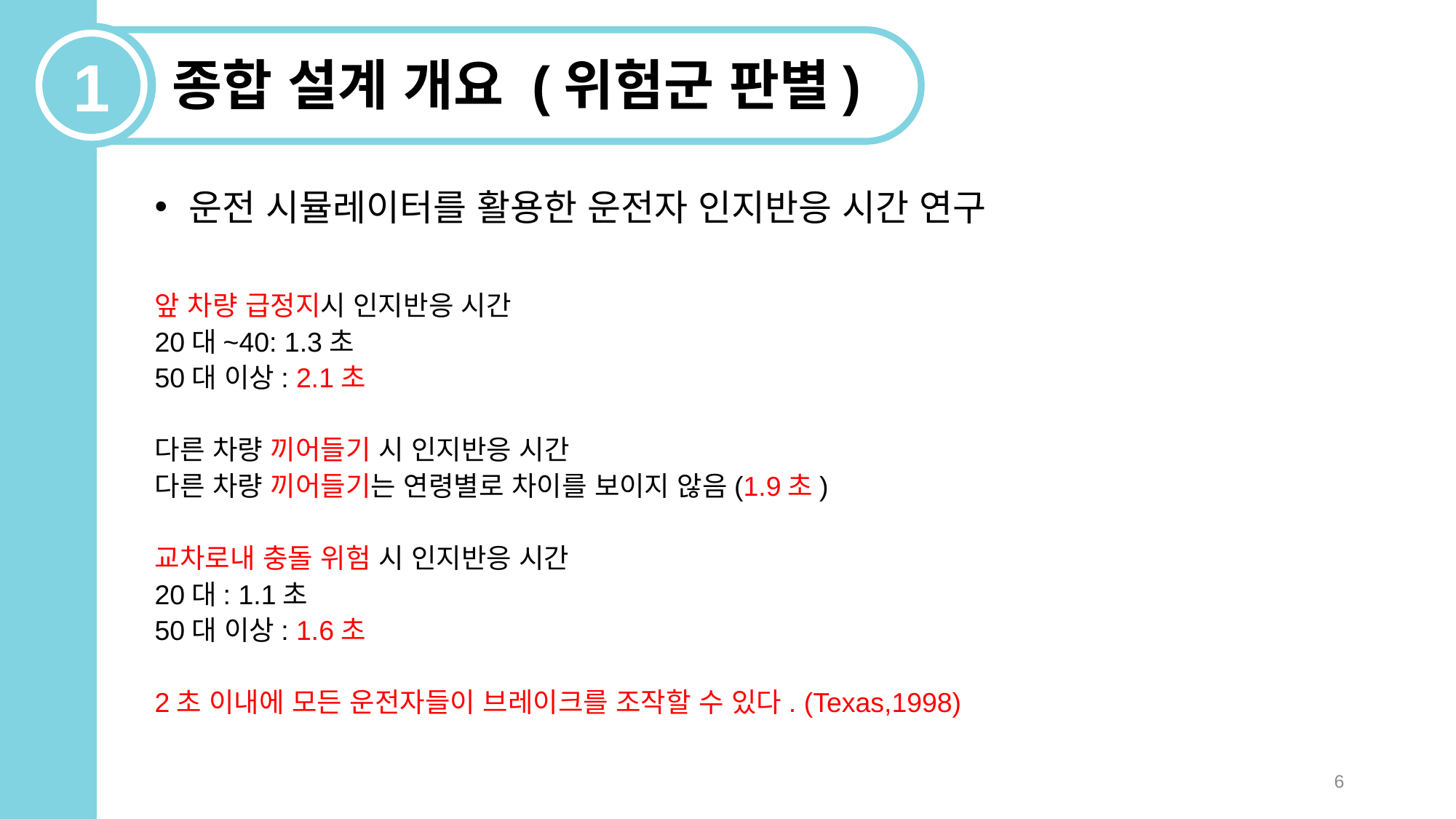

1
종합 설계 개요 (위험군 판별)
운전 시뮬레이터를 활용한 운전자 인지반응 시간 연구
앞 차량 급정지시 인지반응 시간
20대~40: 1.3초
50대 이상: 2.1초

다른 차량 끼어들기 시 인지반응 시간
다른 차량 끼어들기는 연령별로 차이를 보이지 않음(1.9초)

교차로내 충돌 위험 시 인지반응 시간
20대: 1.1초
50대 이상: 1.6초

2초 이내에 모든 운전자들이 브레이크를 조작할 수 있다. (Texas,1998)

6